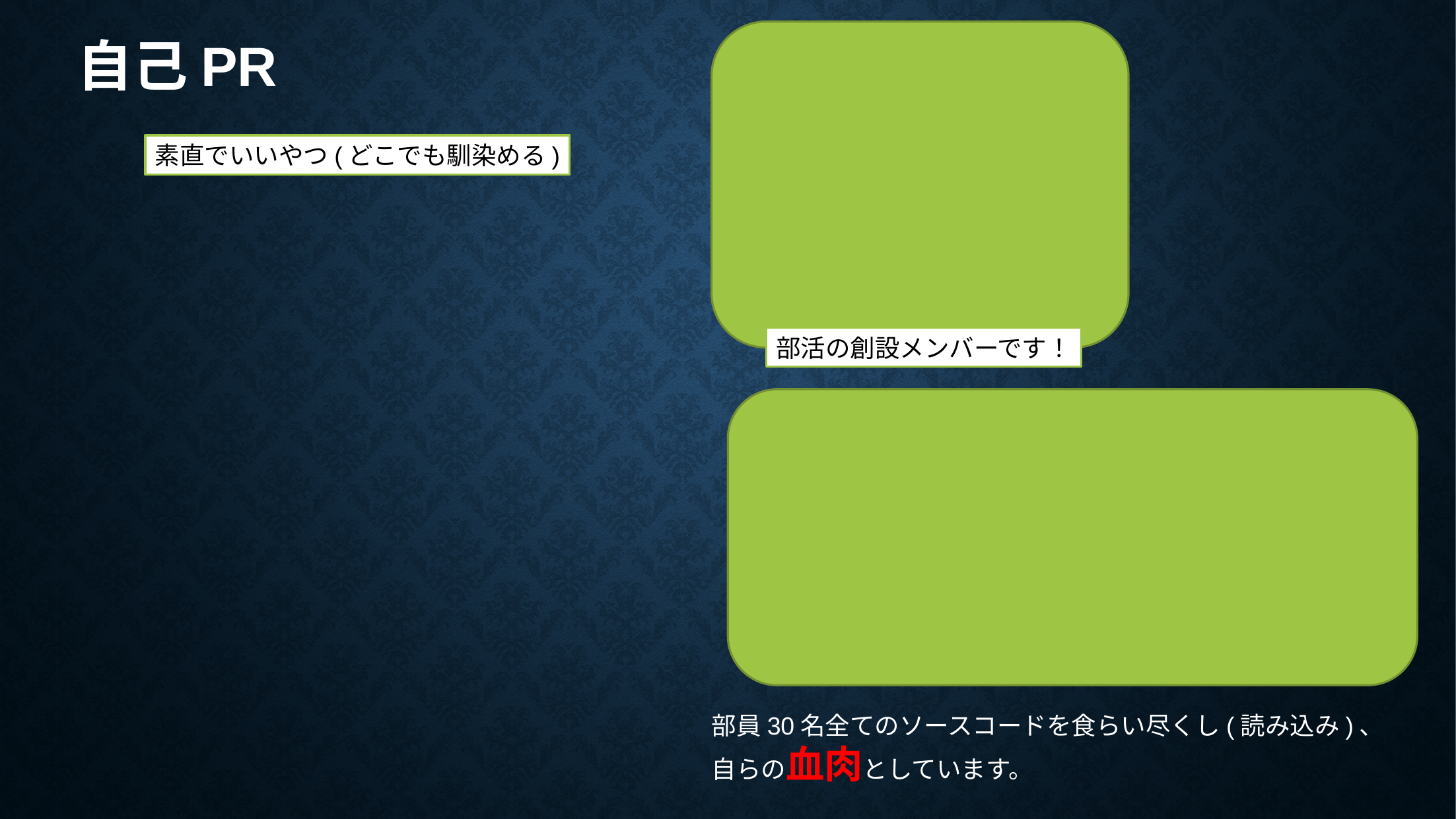

自己PR
素直でいいやつ(どこでも馴染める)
部活の創設メンバーです！

部員30名全てのソースコードを食らい尽くし(読み込み)、
自らの血肉としています。